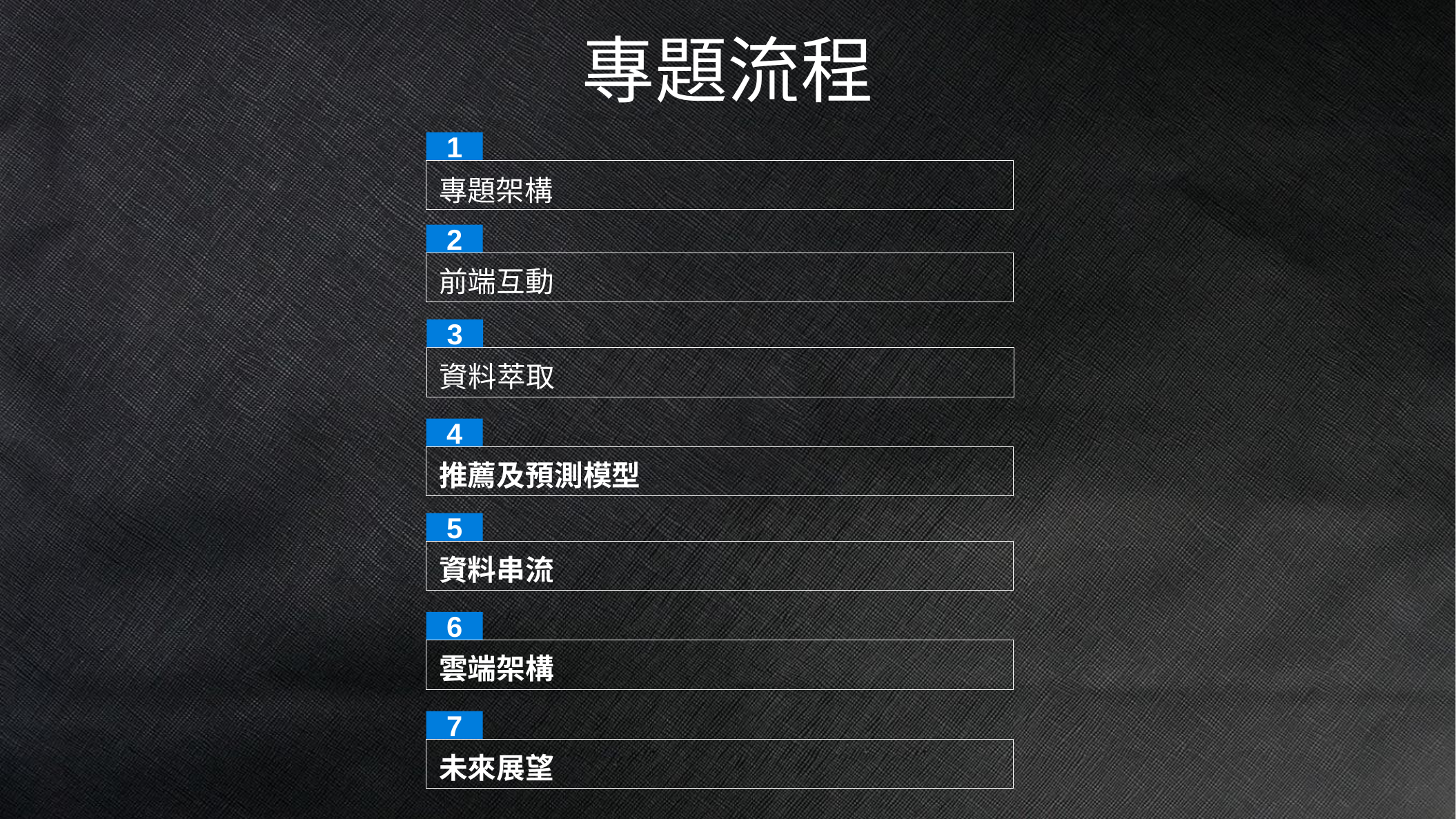

專題流程
1
專題架構
2
前端互動
3
資料萃取
4
推薦及預測模型
5
資料串流
6
雲端架構
7
未來展望